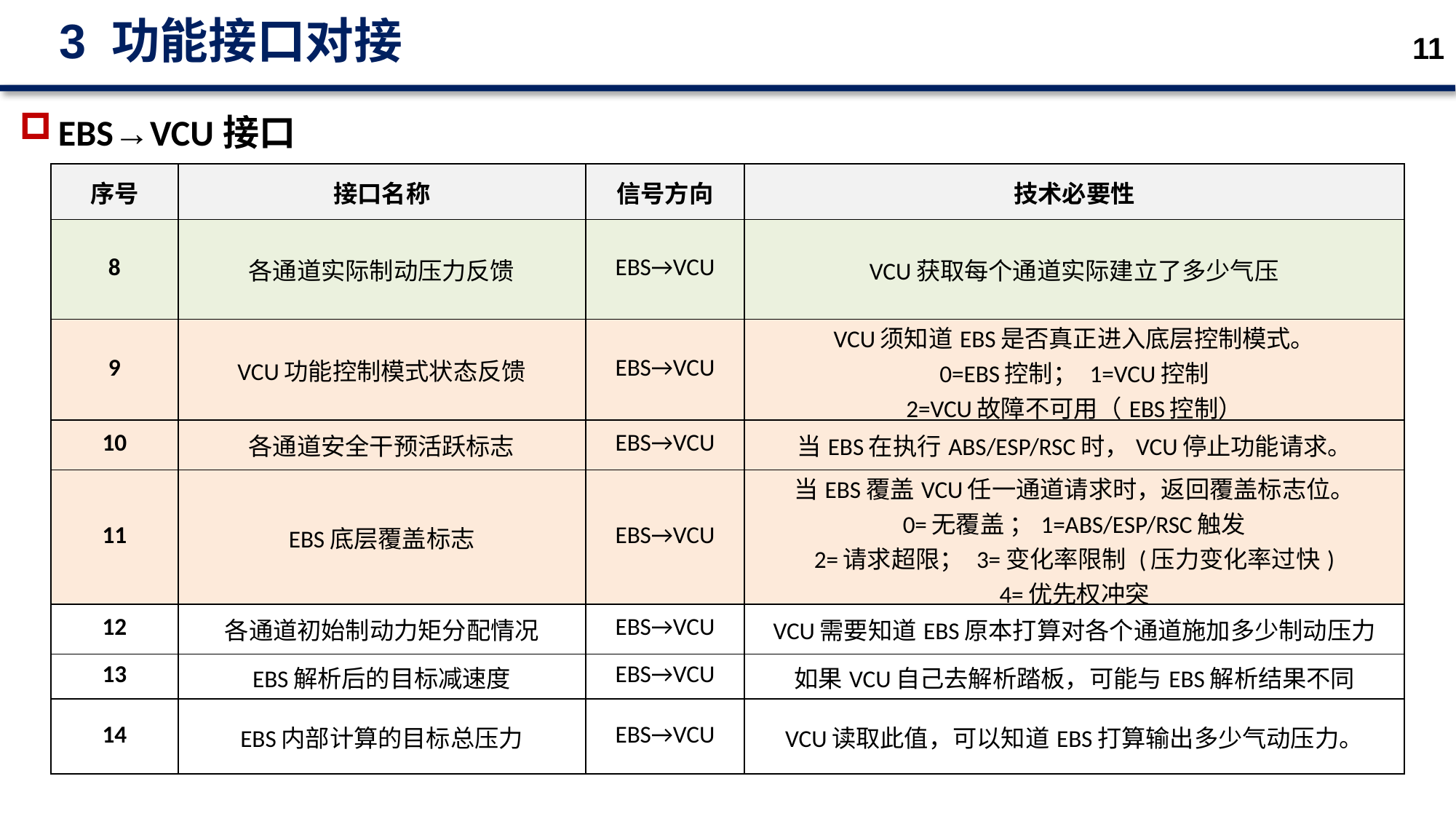

3 功能接口对接
11
EBS→VCU接口
| 序号 | 接口名称 | 信号方向 | 技术必要性 |
| --- | --- | --- | --- |
| 8 | 各通道实际制动压力反馈 | EBS→VCU | VCU获取每个通道实际建立了多少气压 |
| 9 | VCU功能控制模式状态反馈 | EBS→VCU | VCU须知道EBS是否真正进入底层控制模式。 0=EBS控制； 1=VCU控制 2=VCU故障不可用（EBS控制） |
| 10 | 各通道安全干预活跃标志 | EBS→VCU | 当EBS在执行ABS/ESP/RSC时，VCU停止功能请求。 |
| 11 | EBS底层覆盖标志 | EBS→VCU | 当EBS覆盖VCU任一通道请求时，返回覆盖标志位。 0=无覆盖 ；1=ABS/ESP/RSC触发 2=请求超限； 3=变化率限制 (压力变化率过快) 4=优先权冲突 |
| 12 | 各通道初始制动力矩分配情况 | EBS→VCU | VCU需要知道EBS原本打算对各个通道施加多少制动压力 |
| 13 | EBS解析后的目标减速度 | EBS→VCU | 如果VCU自己去解析踏板，可能与EBS解析结果不同 |
| 14 | EBS内部计算的目标总压力 | EBS→VCU | VCU读取此值，可以知道EBS打算输出多少气动压力。 |